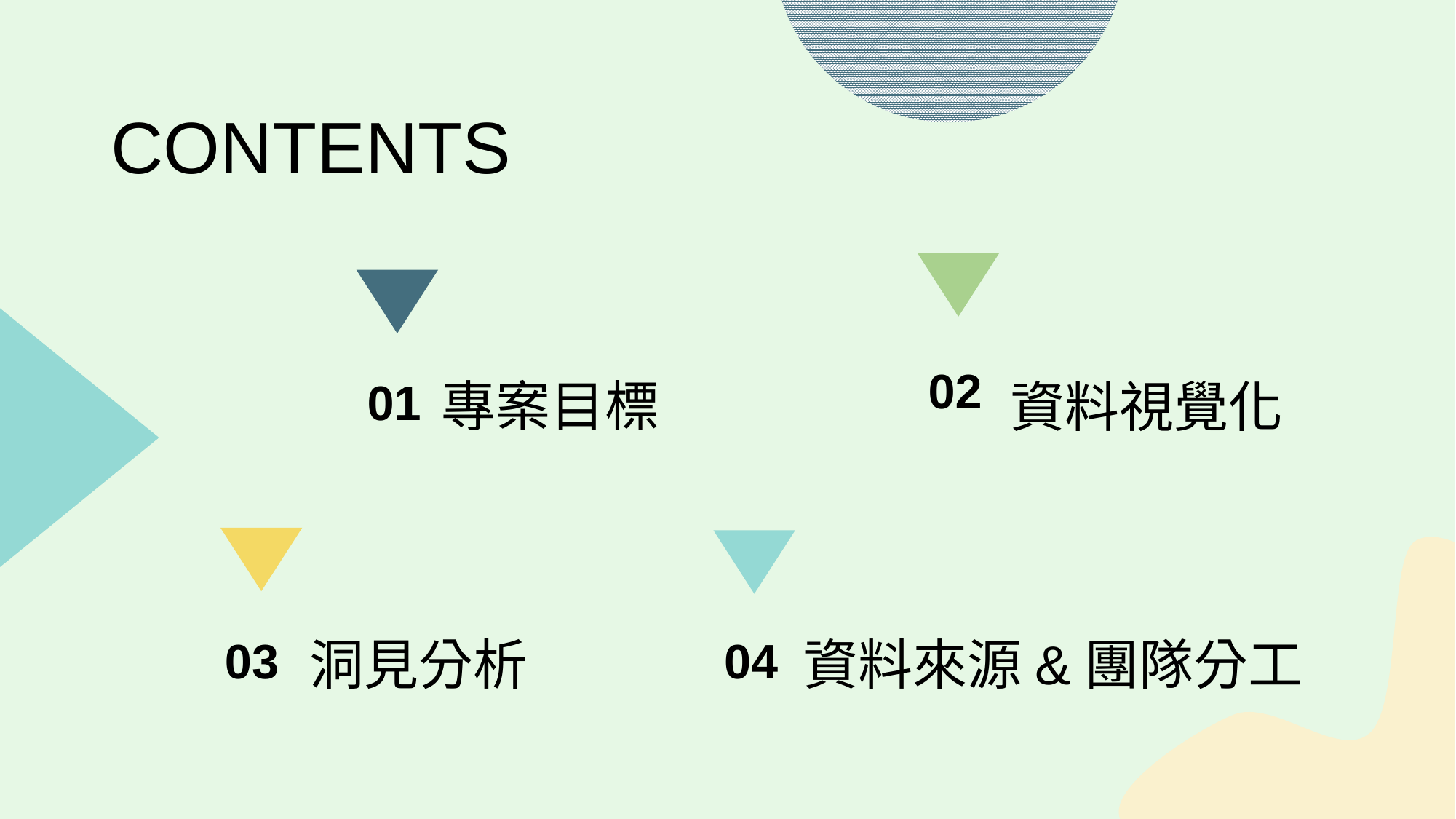

CONTENTS

02

01
專案目標
資料視覺化

03
洞見分析
04
資料來源&團隊分工